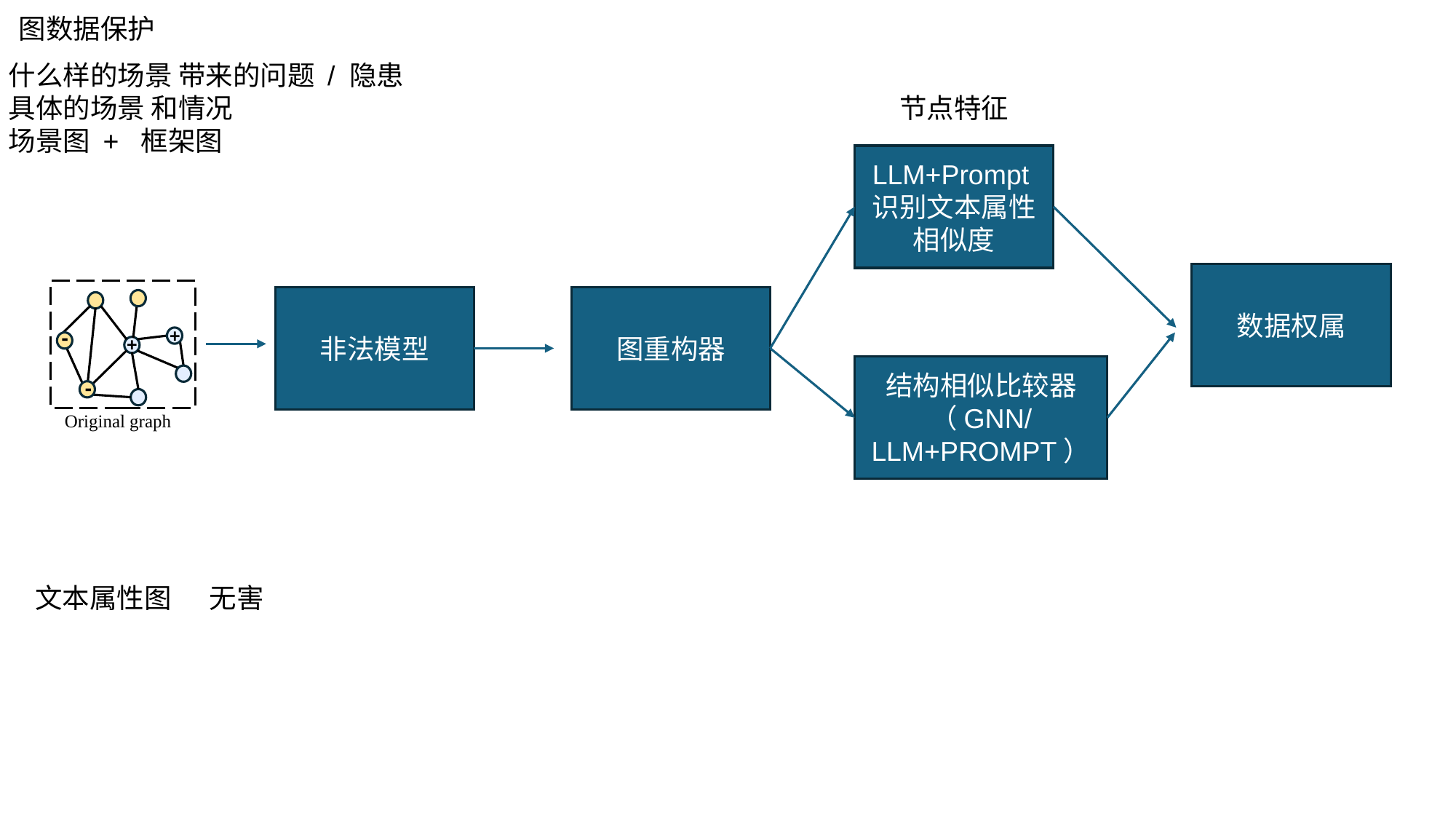

图数据保护
什么样的场景 带来的问题 / 隐患
具体的场景 和情况
场景图 +  框架图
节点特征
LLM+Prompt识别文本属性相似度
数据权属

非法模型
图重构器

+
-

+

结构相似比较器
（GNN/LLM+PROMPT）

-

Original graph
文本属性图
无害